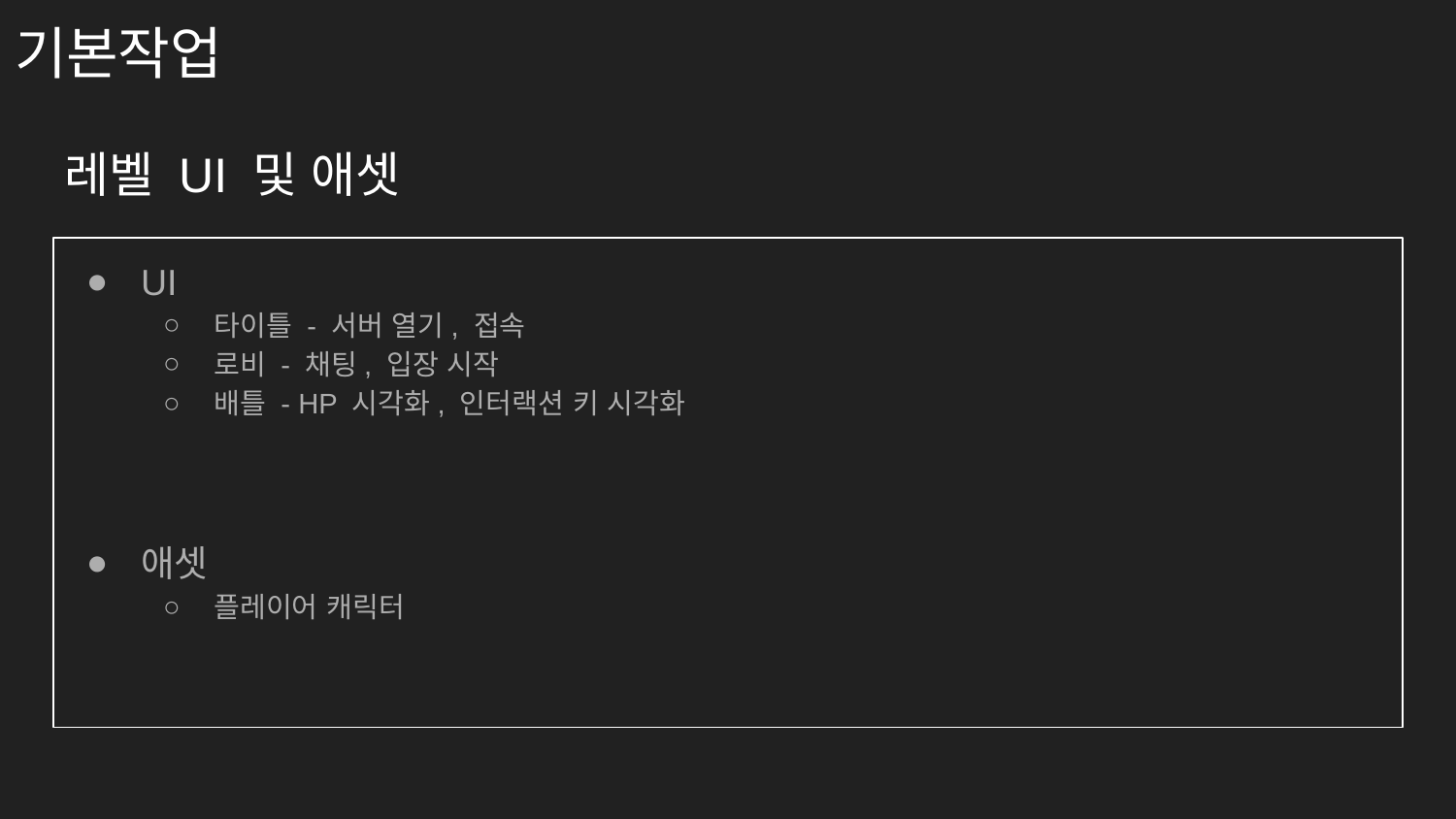

# 기본작업
레벨 UI 및 애셋
UI
타이틀 - 서버 열기, 접속
로비 - 채팅, 입장 시작
배틀 - HP 시각화, 인터랙션 키 시각화

애셋
플레이어 캐릭터